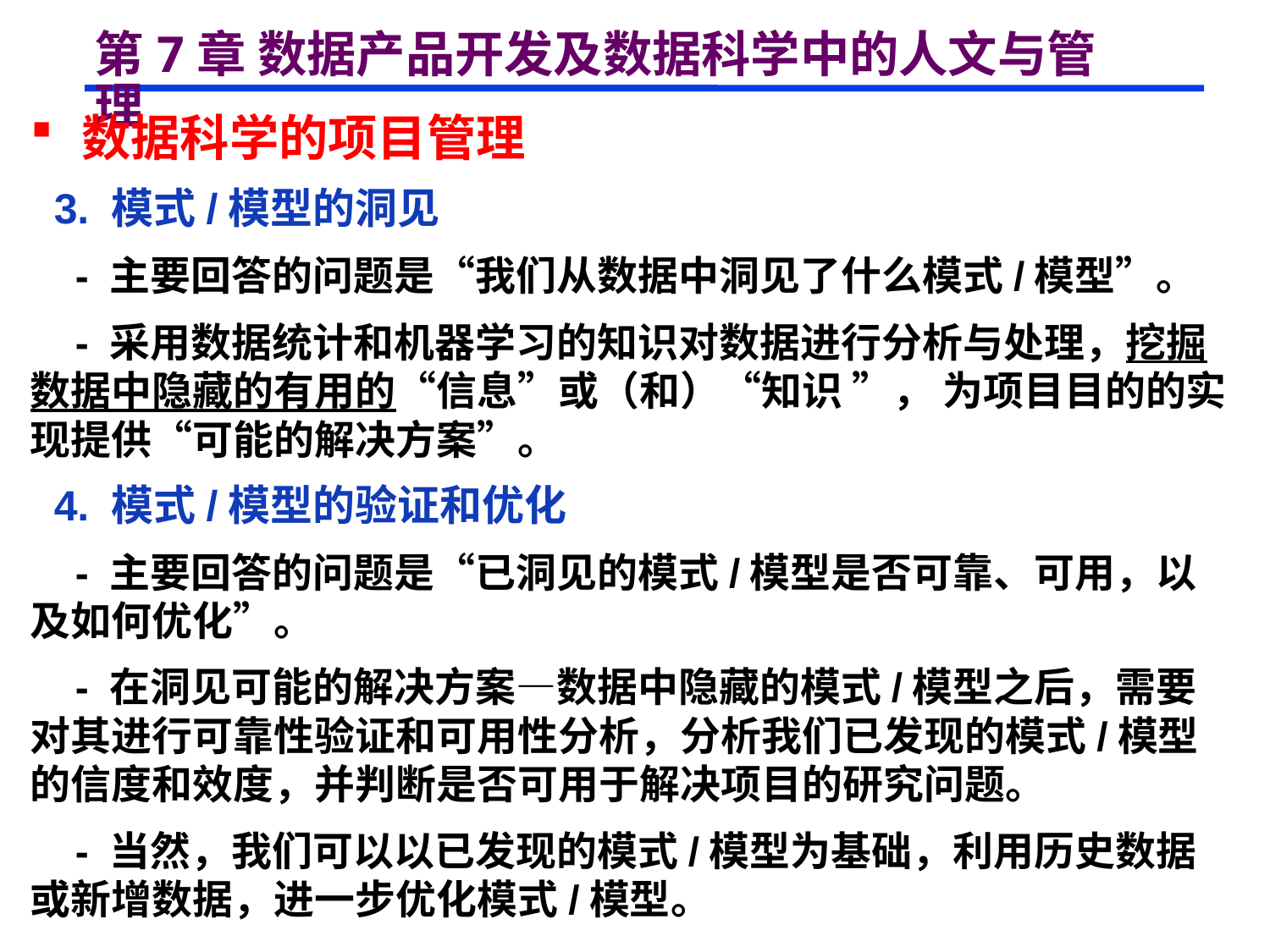

# 第7章 数据产品开发及数据科学中的人文与管理
 数据科学的项目管理
  3. 模式/模型的洞见
    - 主要回答的问题是“我们从数据中洞见了什么模式/模型”。
    - 采用数据统计和机器学习的知识对数据进行分析与处理，挖掘数据中隐藏的有用的“信息”或（和）“知识 ”， 为项目目的的实现提供“可能的解决方案”。
  4. 模式/模型的验证和优化
    - 主要回答的问题是“已洞见的模式/模型是否可靠、可用，以及如何优化”。
    - 在洞见可能的解决方案—数据中隐藏的模式/模型之后，需要对其进行可靠性验证和可用性分析，分析我们已发现的模式/模型的信度和效度，并判断是否可用于解决项目的研究问题。
    - 当然，我们可以以已发现的模式/模型为基础，利用历史数据或新增数据，进一步优化模式/模型。